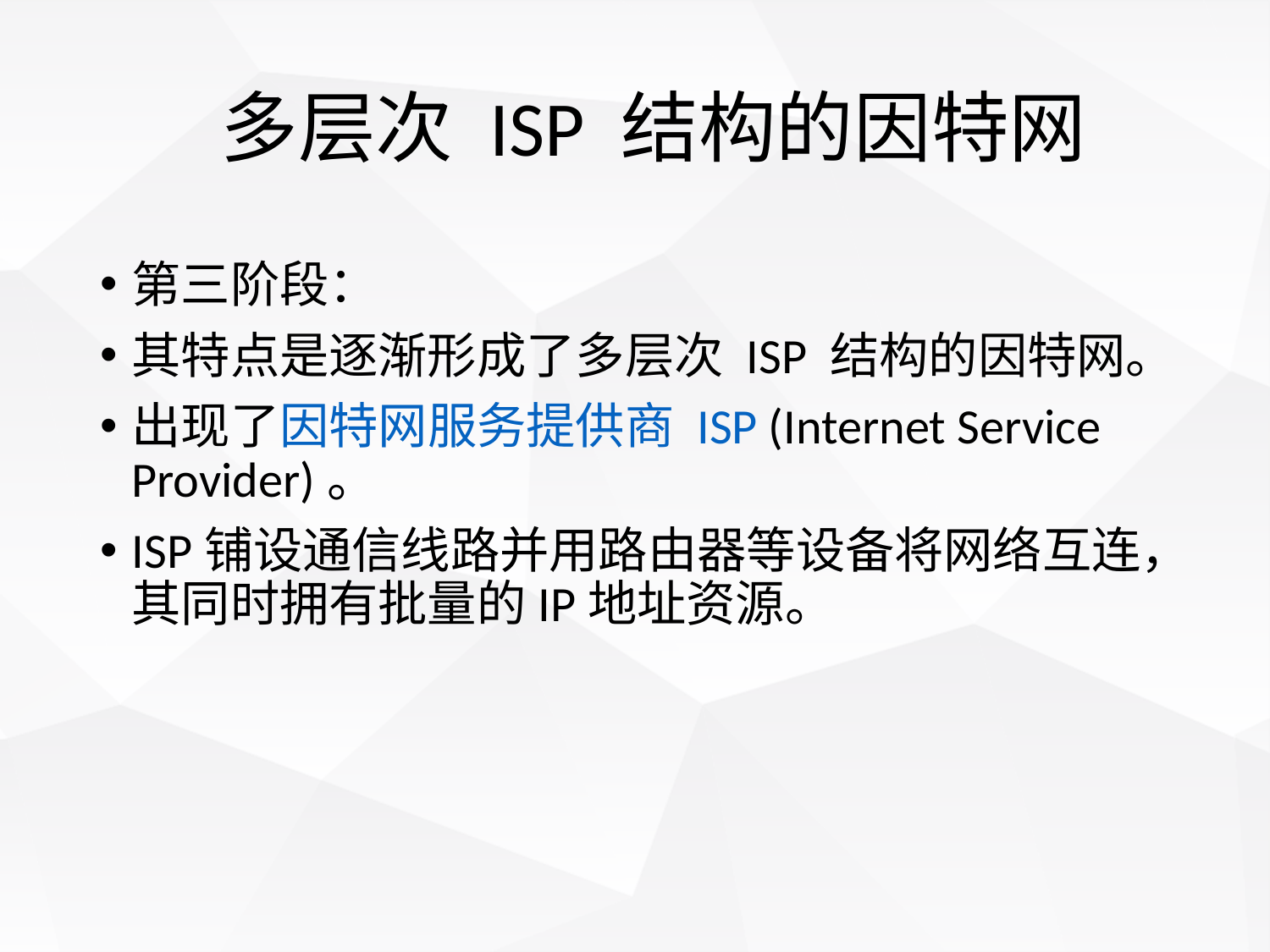

# 多层次 ISP 结构的因特网
第三阶段：
其特点是逐渐形成了多层次 ISP 结构的因特网。
出现了因特网服务提供商 ISP (Internet Service Provider)。
ISP铺设通信线路并用路由器等设备将网络互连，其同时拥有批量的IP地址资源。